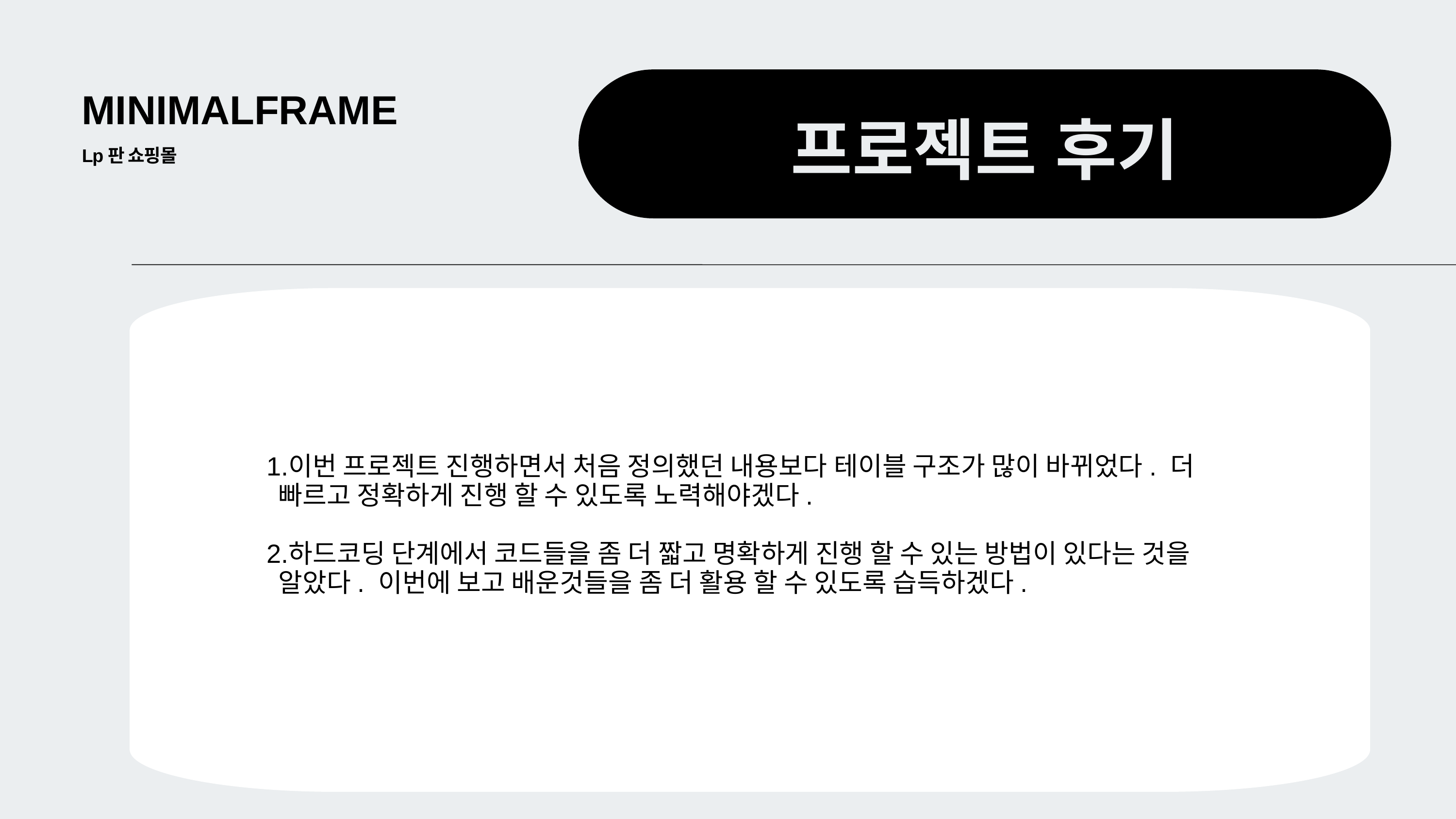

MINIMALFRAME
프로젝트 후기
Lp판 쇼핑몰

이번 프로젝트 진행하면서 처음 정의했던 내용보다 테이블 구조가 많이 바뀌었다. 더 빠르고 정확하게 진행 할 수 있도록 노력해야겠다.

하드코딩 단계에서 코드들을 좀 더 짧고 명확하게 진행 할 수 있는 방법이 있다는 것을 알았다. 이번에 보고 배운것들을 좀 더 활용 할 수 있도록 습득하겠다.